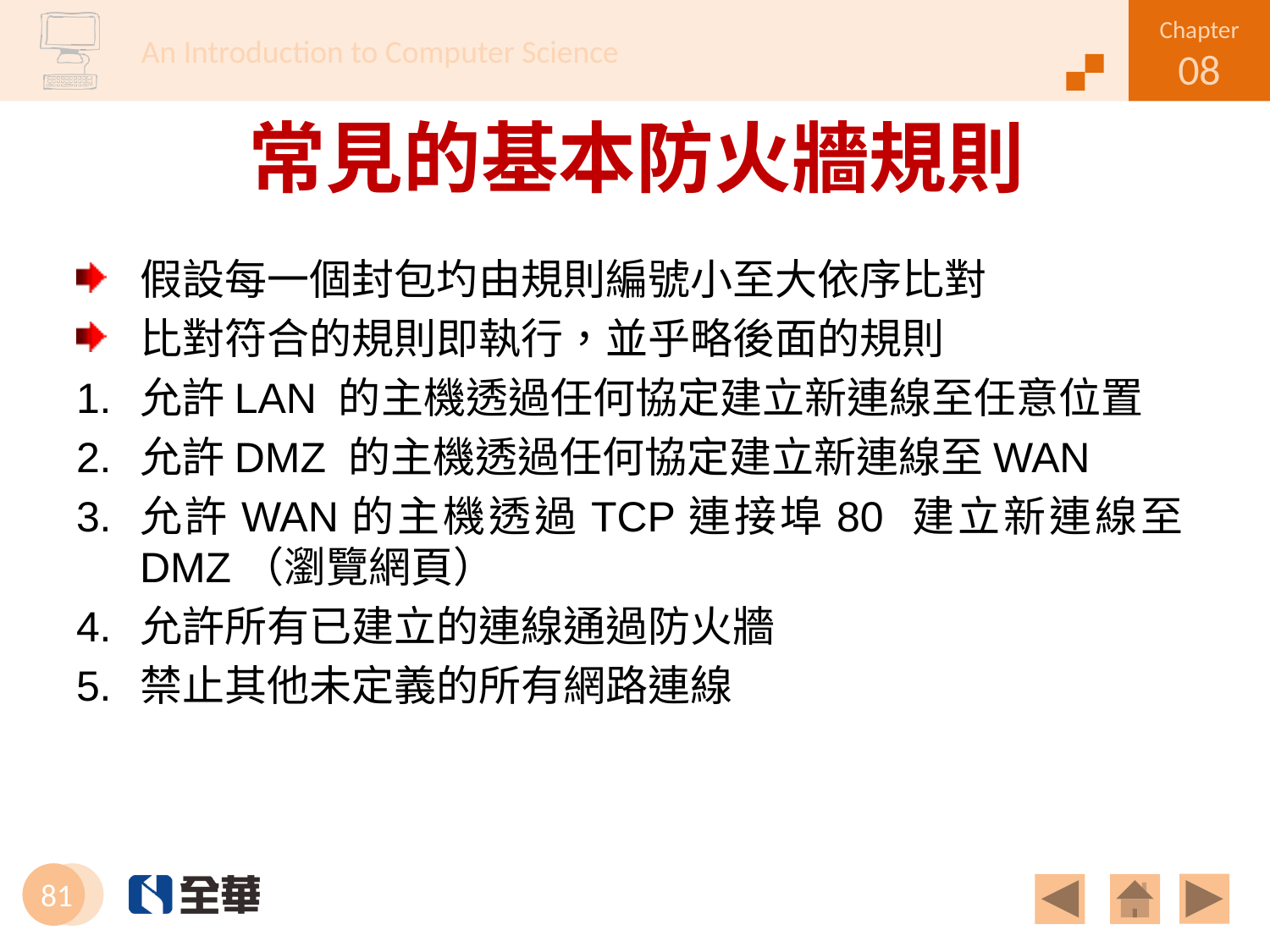

# 常見的基本防火牆規則
假設每一個封包圴由規則編號小至大依序比對
比對符合的規則即執行，並乎略後面的規則
允許LAN 的主機透過任何協定建立新連線至任意位置
允許DMZ 的主機透過任何協定建立新連線至WAN
允許WAN的主機透過TCP連接埠80 建立新連線至DMZ（瀏覽網頁）
允許所有已建立的連線通過防火牆
禁止其他未定義的所有網路連線